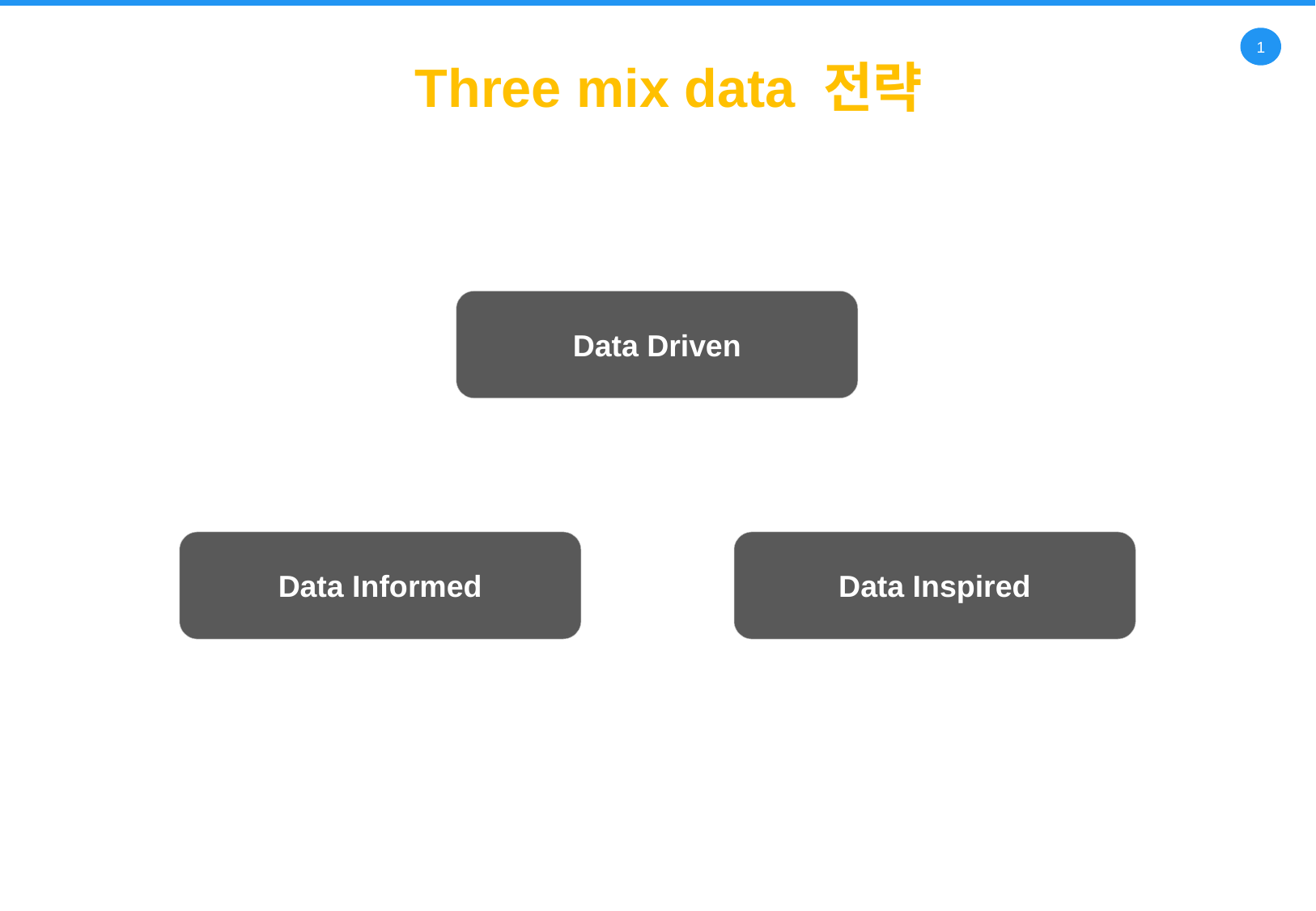

Three mix data 전략
Data Driven
Data Informed
Data Informed
Data Inspired